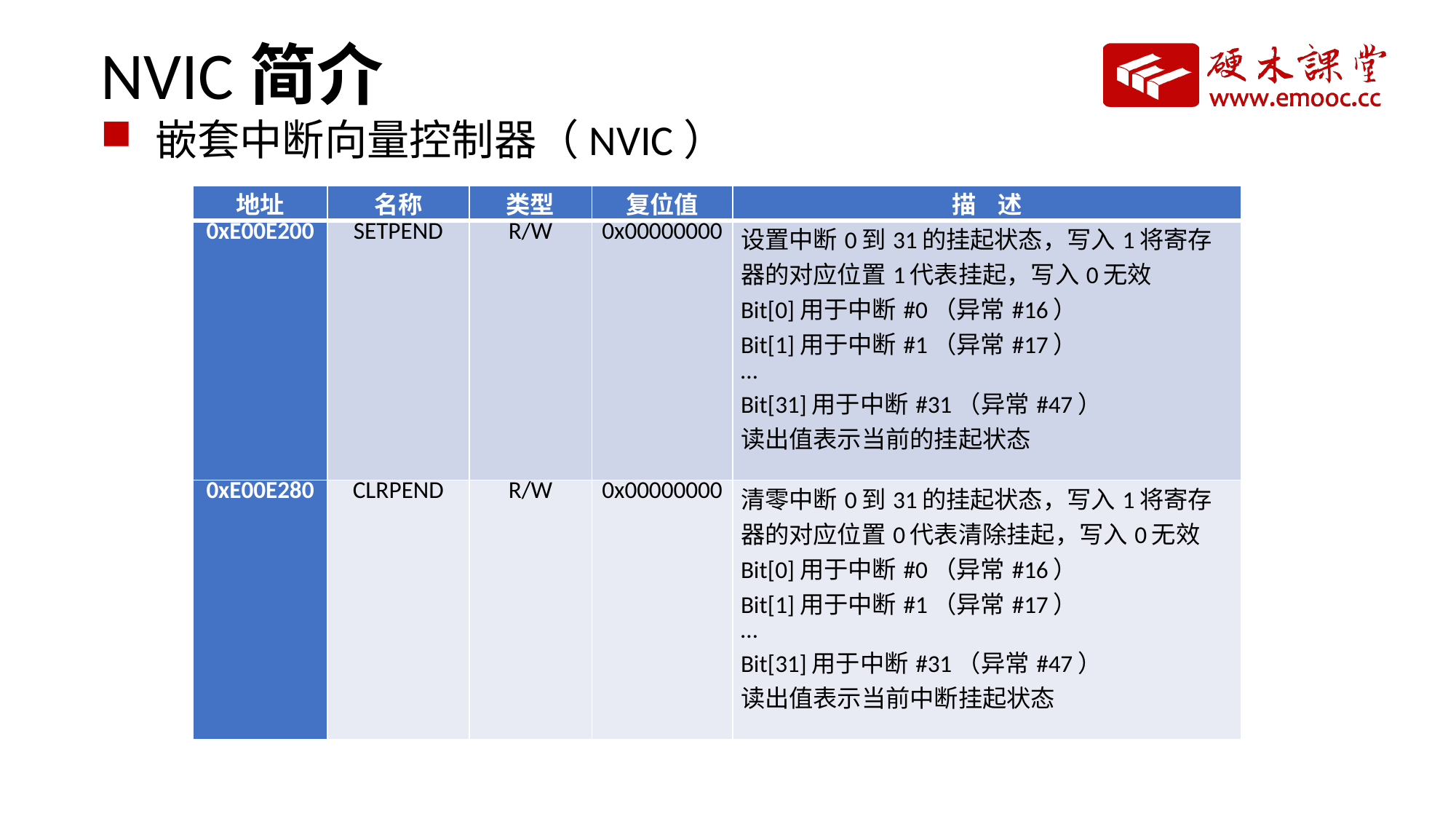

# NVIC简介
嵌套中断向量控制器（NVIC）
| 地址 | 名称 | 类型 | 复位值 | 描 述 |
| --- | --- | --- | --- | --- |
| 0xE00E200 | SETPEND | R/W | 0x00000000 | 设置中断0到31的挂起状态，写入1将寄存器的对应位置1代表挂起，写入0无效 Bit[0]用于中断#0（异常#16） Bit[1]用于中断#1（异常#17） … Bit[31]用于中断#31（异常#47） 读出值表示当前的挂起状态 |
| 0xE00E280 | CLRPEND | R/W | 0x00000000 | 清零中断0到31的挂起状态，写入1将寄存器的对应位置0代表清除挂起，写入0无效 Bit[0]用于中断#0（异常#16） Bit[1]用于中断#1（异常#17） … Bit[31]用于中断#31（异常#47） 读出值表示当前中断挂起状态 |